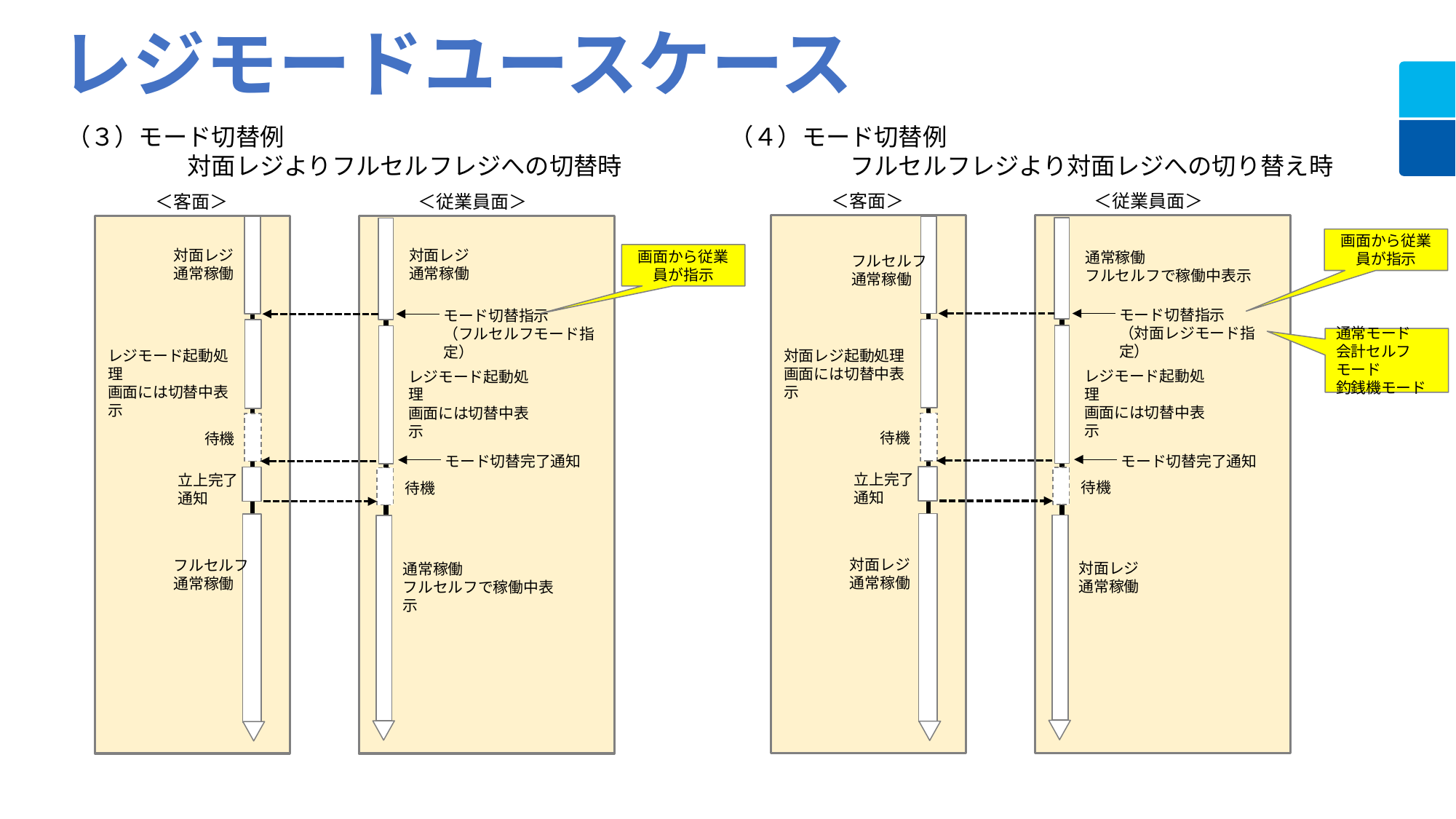

レジモードユースケース
（３）モード切替例
　　　　　対面レジよりフルセルフレジへの切替時
（４）モード切替例
　　　　　フルセルフレジより対面レジへの切り替え時
＜従業員面＞
＜客面＞
＜従業員面＞
＜客面＞

画面から従業員が指示
対面レジ
通常稼働
対面レジ
通常稼働
通常稼働
フルセルフで稼働中表示
画面から従業員が指示
フルセルフ
通常稼働
モード切替指示
（対面レジモード指定）
モード切替指示
（フルセルフモード指定）

通常モード
会計セルフモード
釣銭機モード
対面レジ起動処理
画面には切替中表示
レジモード起動処理
画面には切替中表示
レジモード起動処理
画面には切替中表示
レジモード起動処理
画面には切替中表示

待機
待機
モード切替完了通知
モード切替完了通知
立上完了通知
立上完了通知

待機
待機

対面レジ
通常稼働
フルセルフ
通常稼働
対面レジ
通常稼働
通常稼働
フルセルフで稼働中表示